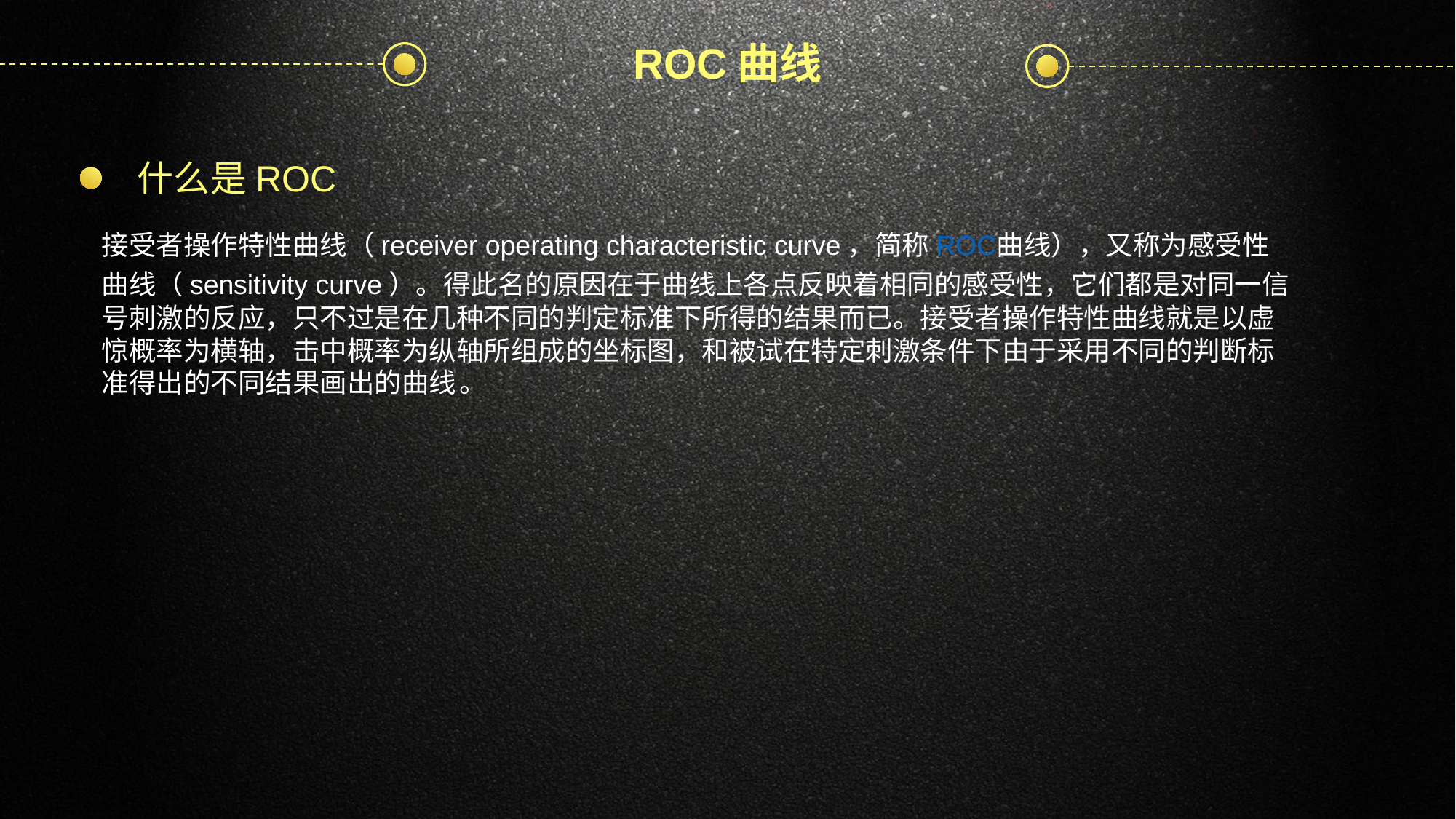

ROC曲线

什么是ROC

接受者操作特性曲线（receiver operating characteristic curve，简称ROC曲线），又称为感受性曲线（sensitivity curve）。得此名的原因在于曲线上各点反映着相同的感受性，它们都是对同一信号刺激的反应，只不过是在几种不同的判定标准下所得的结果而已。接受者操作特性曲线就是以虚惊概率为横轴，击中概率为纵轴所组成的坐标图，和被试在特定刺激条件下由于采用不同的判断标准得出的不同结果画出的曲线 。